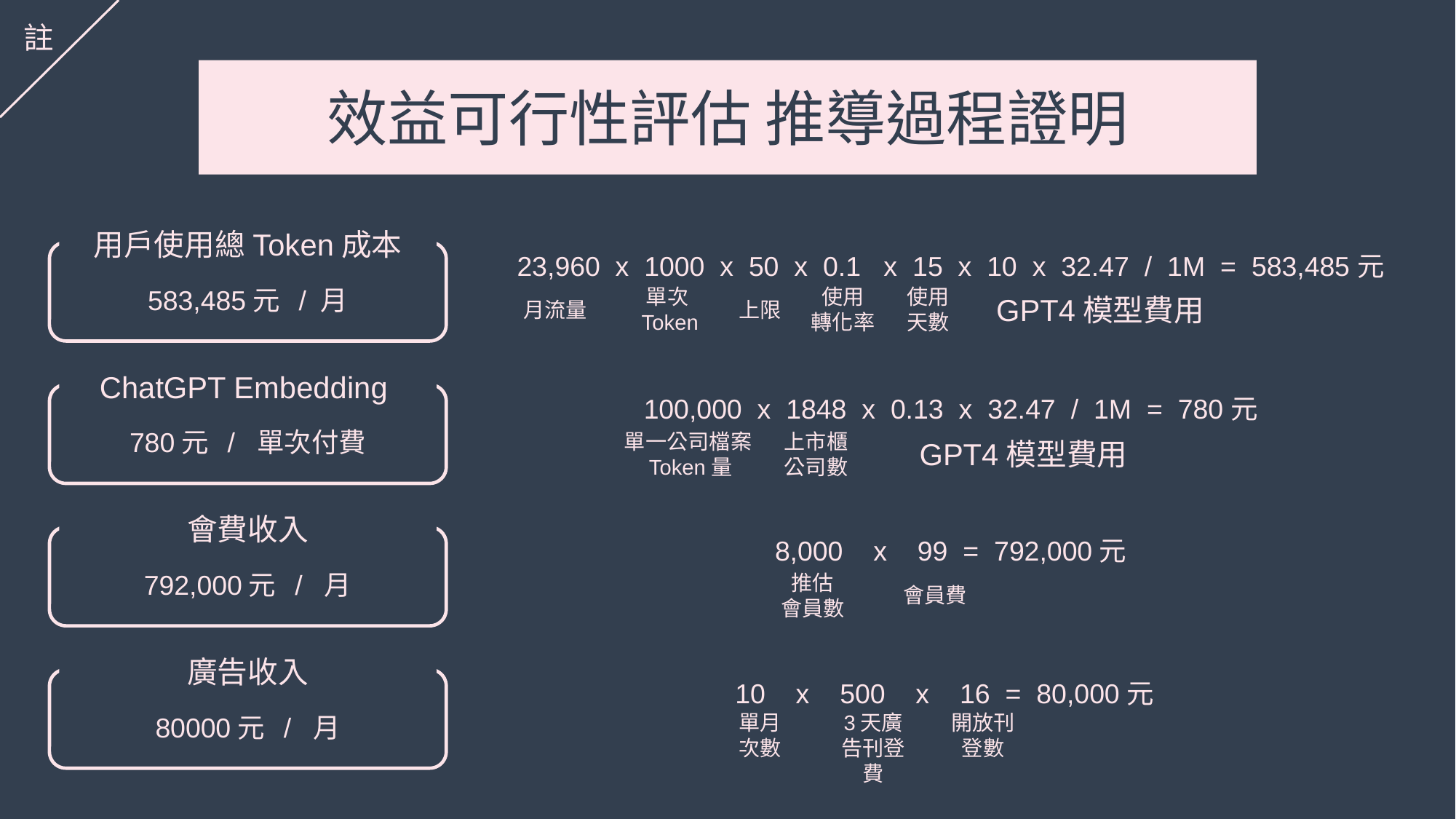

註

效益可行性評估 推導過程證明
用戶使用總Token成本

583,485元  / 月
23,960  x  1000  x  50  x  0.1   x  15  x  10  x  32.47  /  1M  =  583,485元
單次Token
使用
轉化率
使用
天數
GPT4模型費用
月流量
上限
ChatGPT Embedding

780元  /  單次付費
100,000  x  1848  x  0.13  x  32.47  /  1M  =  780元
單一公司檔案Token量
上市櫃
公司數
GPT4模型費用
會費收入

792,000元  /  月
8,000    x    99  =  792,000元
推估
會員數
會員費
廣告收入

80000元  /  月
10    x    500    x    16  =  80,000元
單月
次數
3天廣告刊登費
開放刊登數